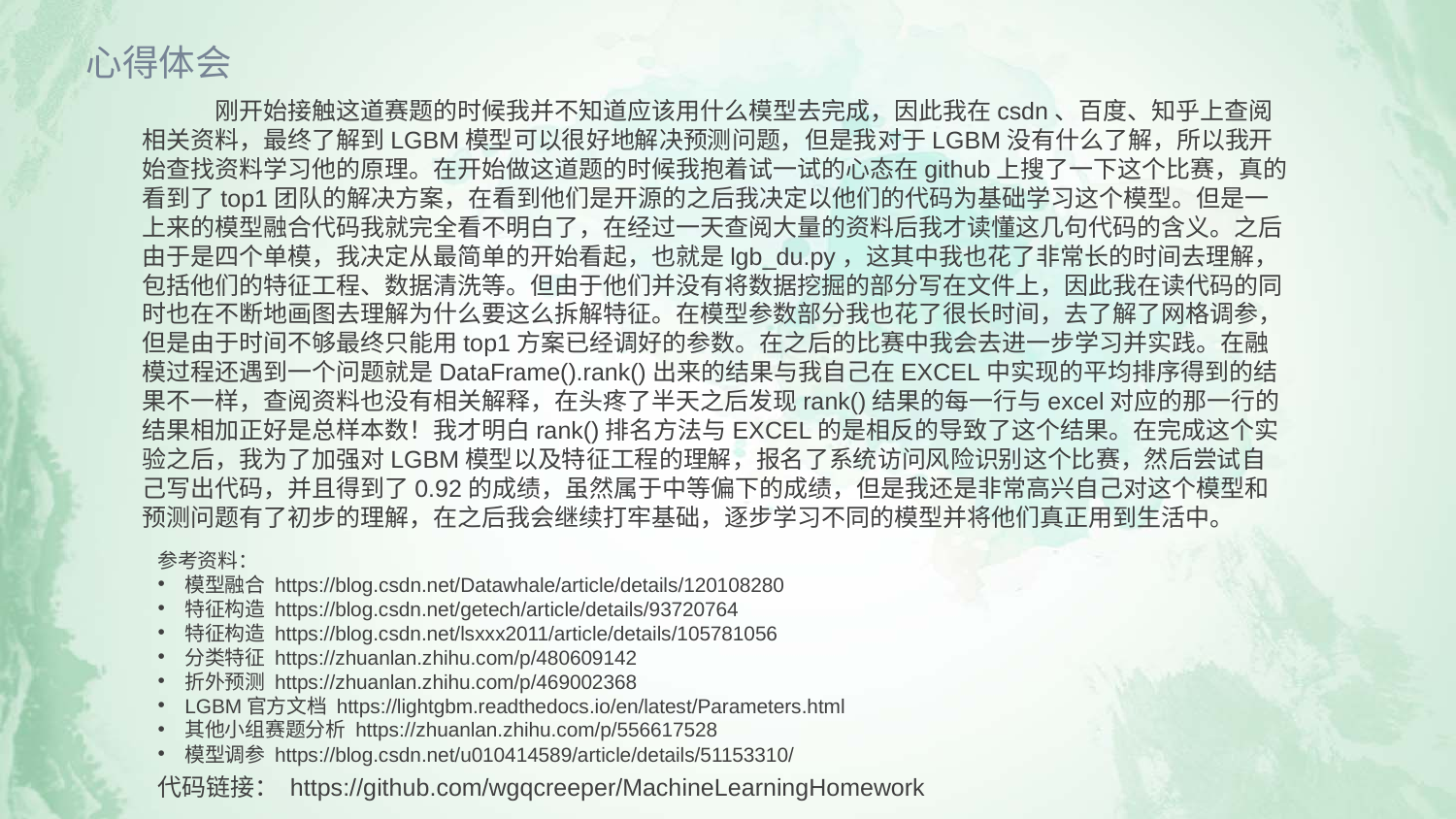

心得体会
刚开始接触这道赛题的时候我并不知道应该用什么模型去完成，因此我在csdn、百度、知乎上查阅相关资料，最终了解到LGBM模型可以很好地解决预测问题，但是我对于LGBM没有什么了解，所以我开始查找资料学习他的原理。在开始做这道题的时候我抱着试一试的心态在github上搜了一下这个比赛，真的看到了top1团队的解决方案，在看到他们是开源的之后我决定以他们的代码为基础学习这个模型。但是一上来的模型融合代码我就完全看不明白了，在经过一天查阅大量的资料后我才读懂这几句代码的含义。之后由于是四个单模，我决定从最简单的开始看起，也就是lgb_du.py，这其中我也花了非常长的时间去理解，包括他们的特征工程、数据清洗等。但由于他们并没有将数据挖掘的部分写在文件上，因此我在读代码的同时也在不断地画图去理解为什么要这么拆解特征。在模型参数部分我也花了很长时间，去了解了网格调参，但是由于时间不够最终只能用top1方案已经调好的参数。在之后的比赛中我会去进一步学习并实践。在融模过程还遇到一个问题就是DataFrame().rank()出来的结果与我自己在EXCEL中实现的平均排序得到的结果不一样，查阅资料也没有相关解释，在头疼了半天之后发现rank()结果的每一行与excel对应的那一行的结果相加正好是总样本数！我才明白rank()排名方法与EXCEL的是相反的导致了这个结果。在完成这个实验之后，我为了加强对LGBM模型以及特征工程的理解，报名了系统访问风险识别这个比赛，然后尝试自己写出代码，并且得到了0.92的成绩，虽然属于中等偏下的成绩，但是我还是非常高兴自己对这个模型和预测问题有了初步的理解，在之后我会继续打牢基础，逐步学习不同的模型并将他们真正用到生活中。

参考资料：
模型融合 https://blog.csdn.net/Datawhale/article/details/120108280
特征构造 https://blog.csdn.net/getech/article/details/93720764
特征构造 https://blog.csdn.net/lsxxx2011/article/details/105781056
分类特征 https://zhuanlan.zhihu.com/p/480609142
折外预测 https://zhuanlan.zhihu.com/p/469002368
LGBM官方文档 https://lightgbm.readthedocs.io/en/latest/Parameters.html
其他小组赛题分析 https://zhuanlan.zhihu.com/p/556617528
模型调参 https://blog.csdn.net/u010414589/article/details/51153310/
代码链接： https://github.com/wgqcreeper/MachineLearningHomework